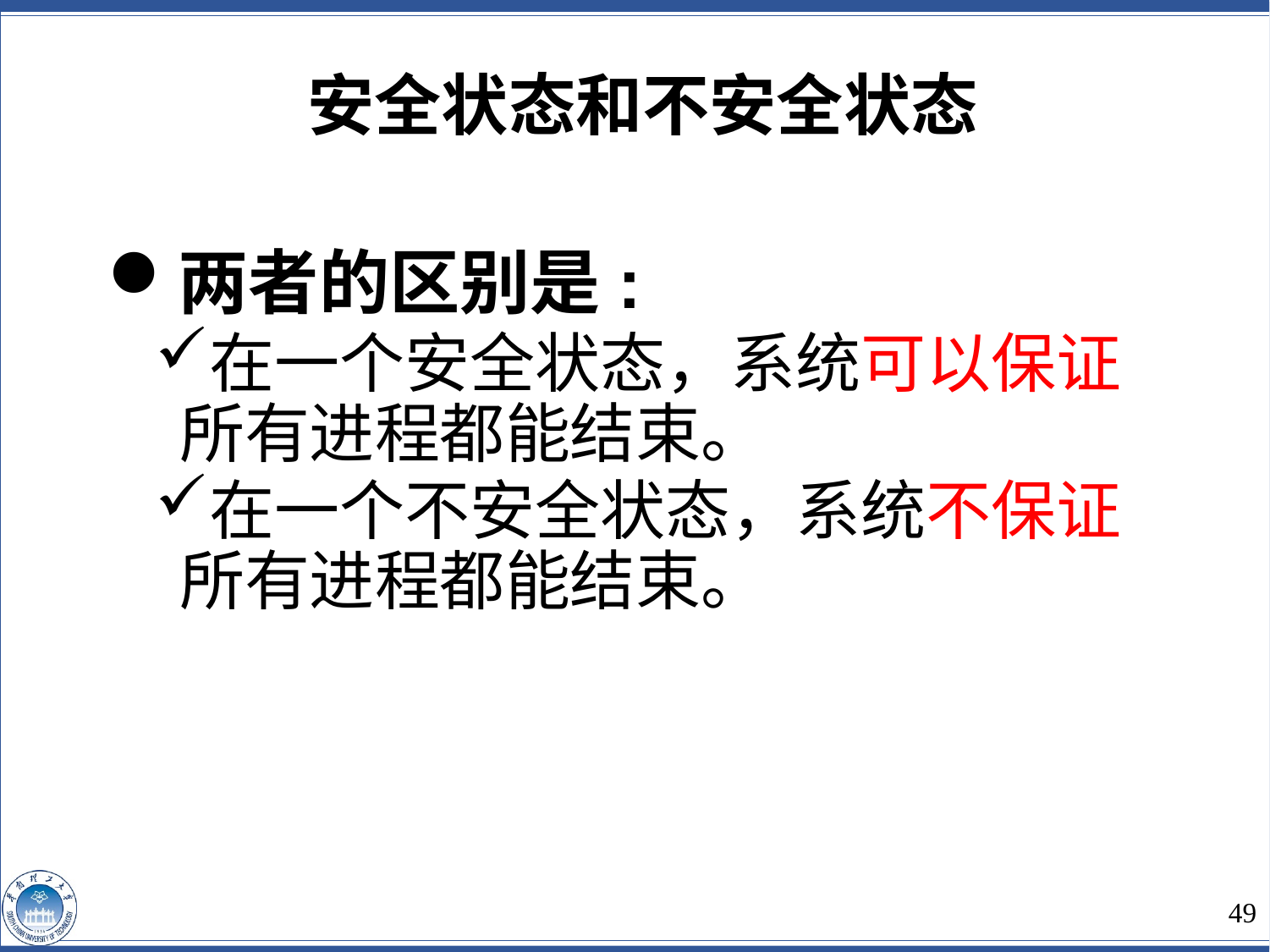

安全状态和不安全状态
两者的区别是:
在一个安全状态，系统可以保证所有进程都能结束。
在一个不安全状态，系统不保证所有进程都能结束。
49